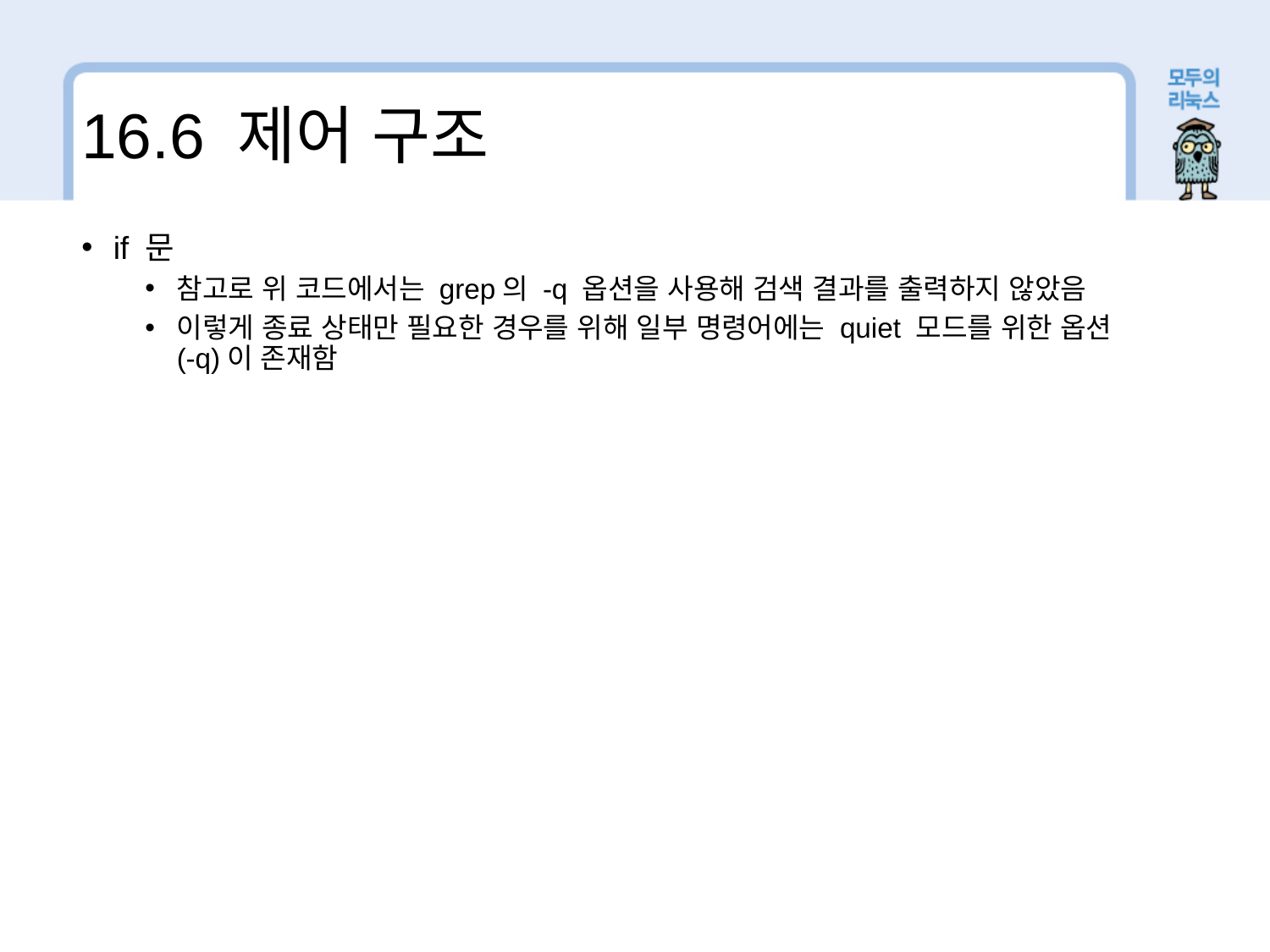

16.6 제어 구조
if 문
참고로 위 코드에서는 grep의 -q 옵션을 사용해 검색 결과를 출력하지 않았음
이렇게 종료 상태만 필요한 경우를 위해 일부 명령어에는 quiet 모드를 위한 옵션(-q)이 존재함